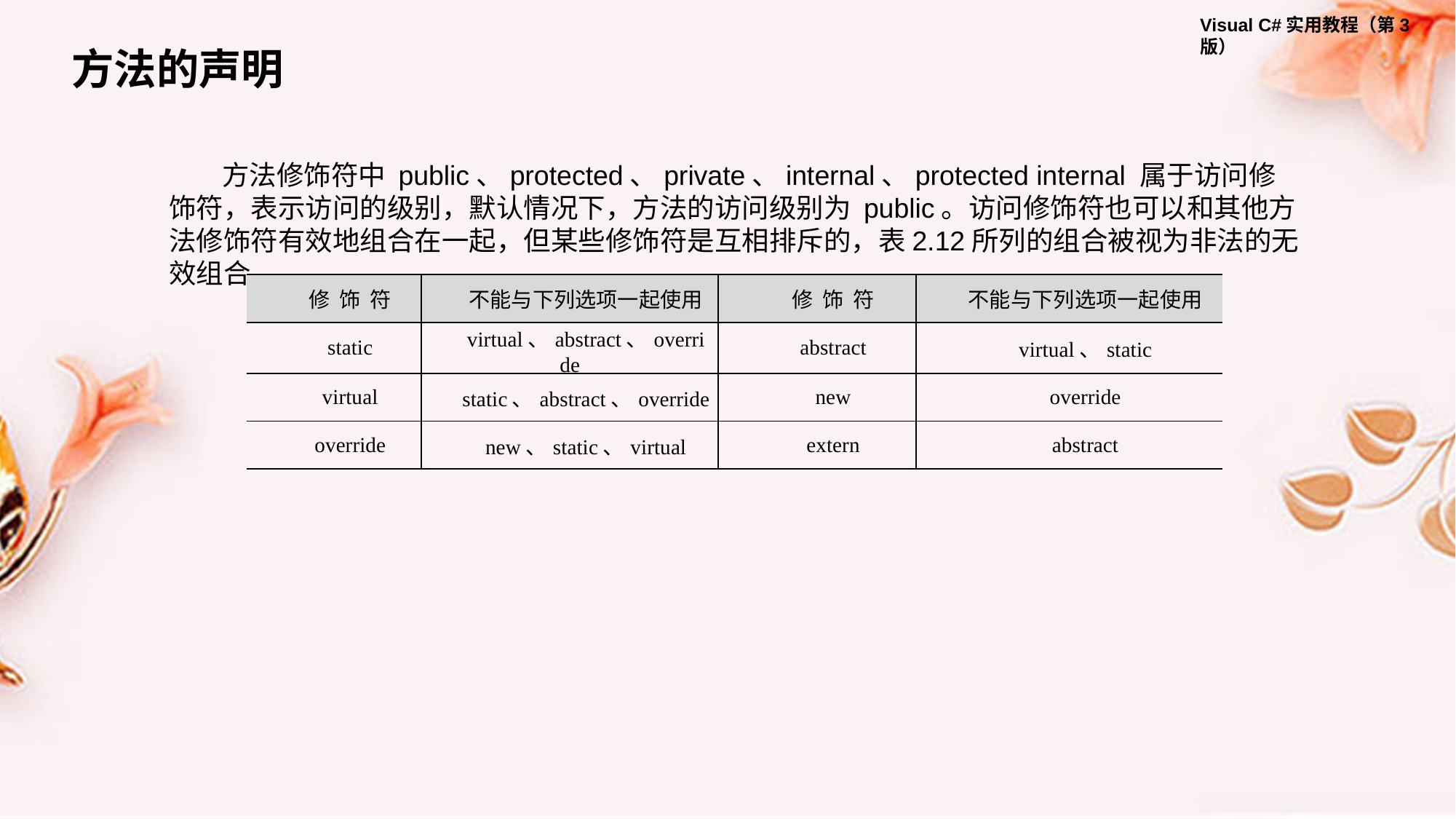

方法的声明
方法修饰符中 public、protected、private、internal、protected internal 属于访问修饰符，表示访问的级别，默认情况下，方法的访问级别为 public。访问修饰符也可以和其他方法修饰符有效地组合在一起，但某些修饰符是互相排斥的，表2.12所列的组合被视为非法的无效组合。
| 修 饰 符 | 不能与下列选项一起使用 | 修 饰 符 | 不能与下列选项一起使用 |
| --- | --- | --- | --- |
| static | virtual、abstract、override | abstract | virtual、static |
| virtual | static、abstract、override | new | override |
| override | new、static、virtual | extern | abstract |